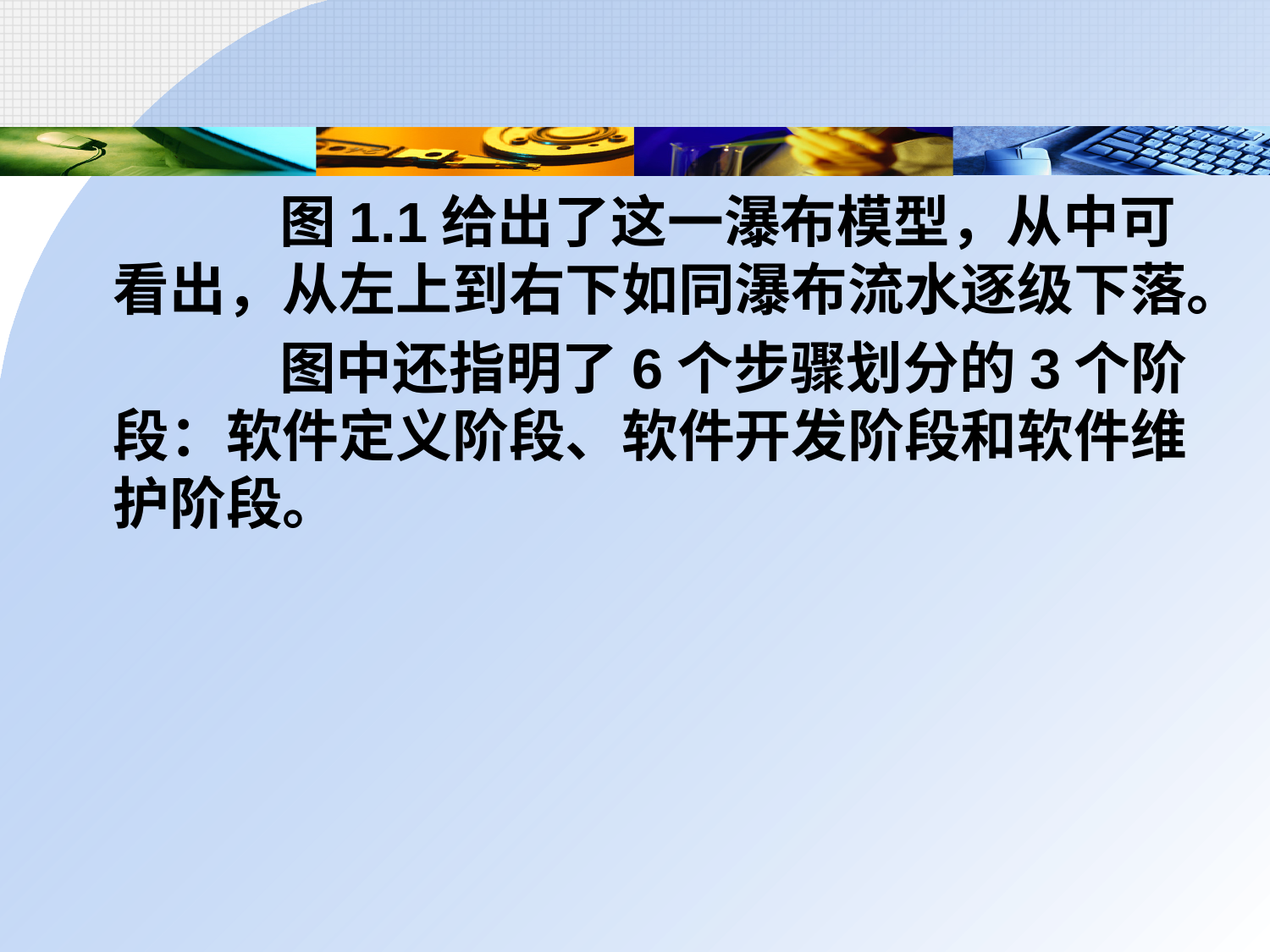

图1.1给出了这一瀑布模型，从中可看出，从左上到右下如同瀑布流水逐级下落。
		  图中还指明了6个步骤划分的3个阶段：软件定义阶段、软件开发阶段和软件维护阶段。